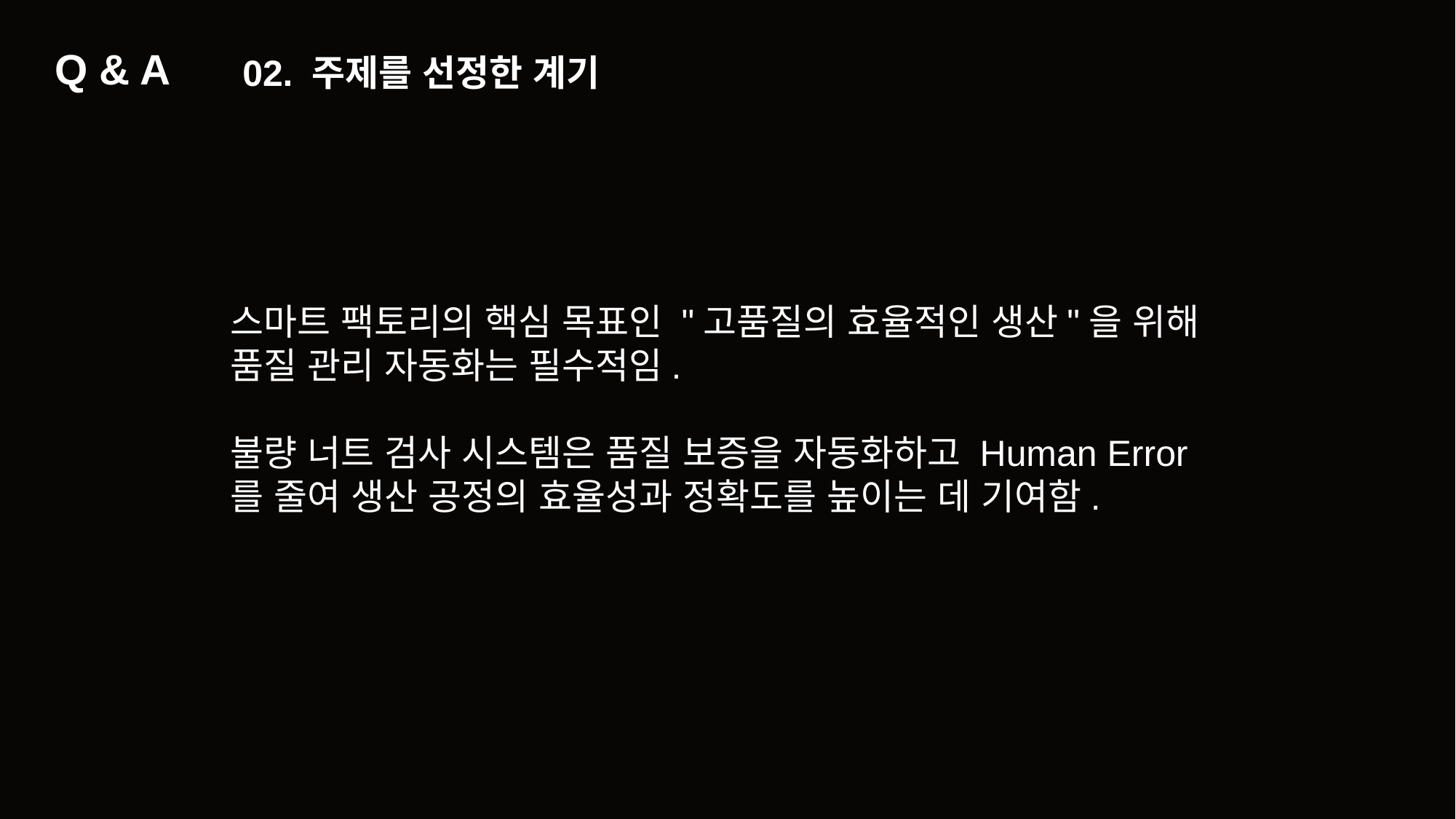

Q & A
02. 주제를 선정한 계기
스마트 팩토리의 핵심 목표인 "고품질의 효율적인 생산"을 위해 품질 관리 자동화는 필수적임.

불량 너트 검사 시스템은 품질 보증을 자동화하고 Human Error를 줄여 생산 공정의 효율성과 정확도를 높이는 데 기여함.